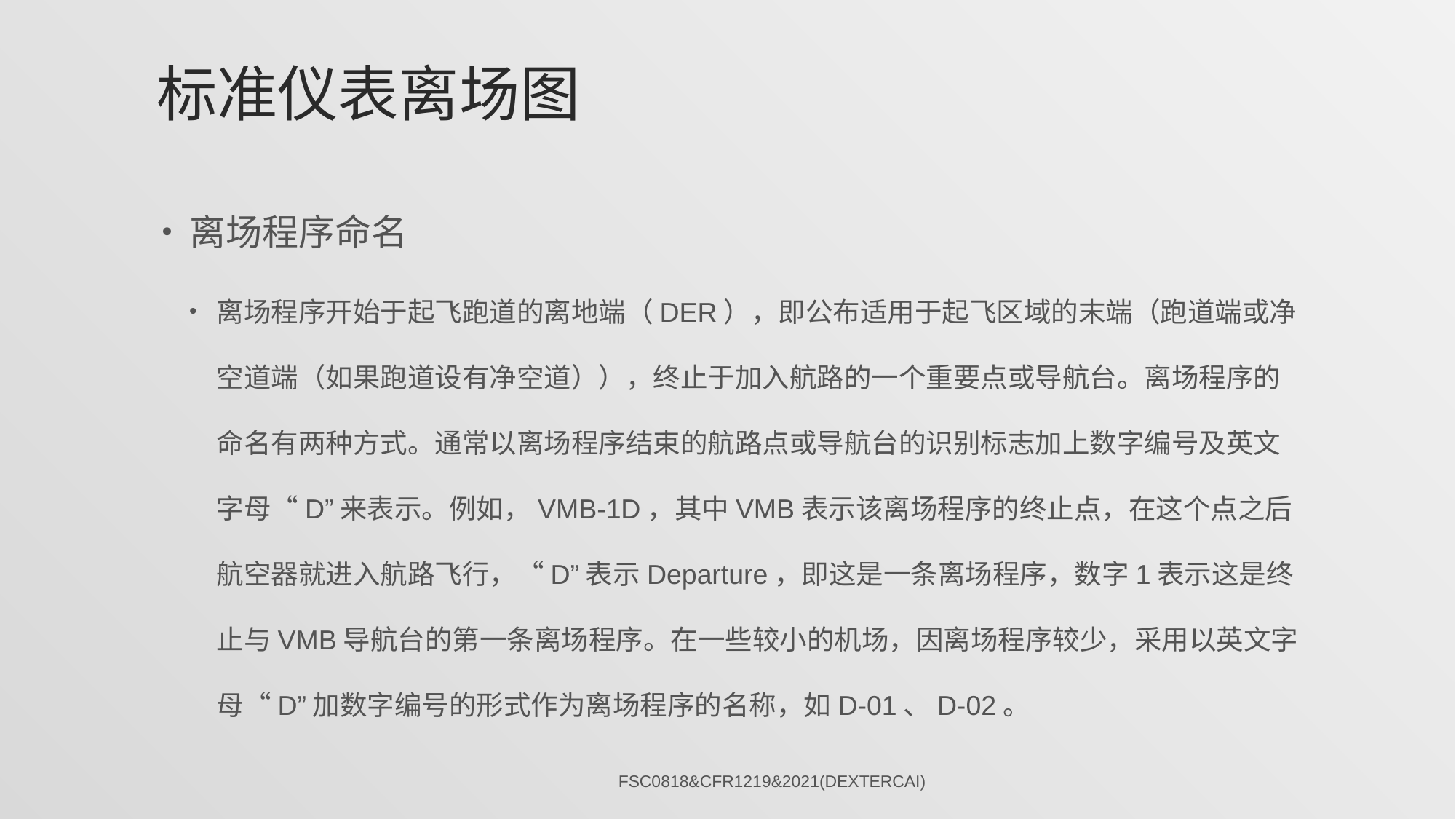

# 标准仪表离场图
离场程序命名
离场程序开始于起飞跑道的离地端（DER），即公布适用于起飞区域的末端（跑道端或净空道端（如果跑道设有净空道）），终止于加入航路的一个重要点或导航台。离场程序的命名有两种方式。通常以离场程序结束的航路点或导航台的识别标志加上数字编号及英文字母“D”来表示。例如，VMB-1D，其中VMB表示该离场程序的终止点，在这个点之后航空器就进入航路飞行，“D”表示Departure，即这是一条离场程序，数字1表示这是终止与VMB导航台的第一条离场程序。在一些较小的机场，因离场程序较少，采用以英文字母“D”加数字编号的形式作为离场程序的名称，如D-01、D-02。
FSC0818&CFR1219&2021(DexterCai)